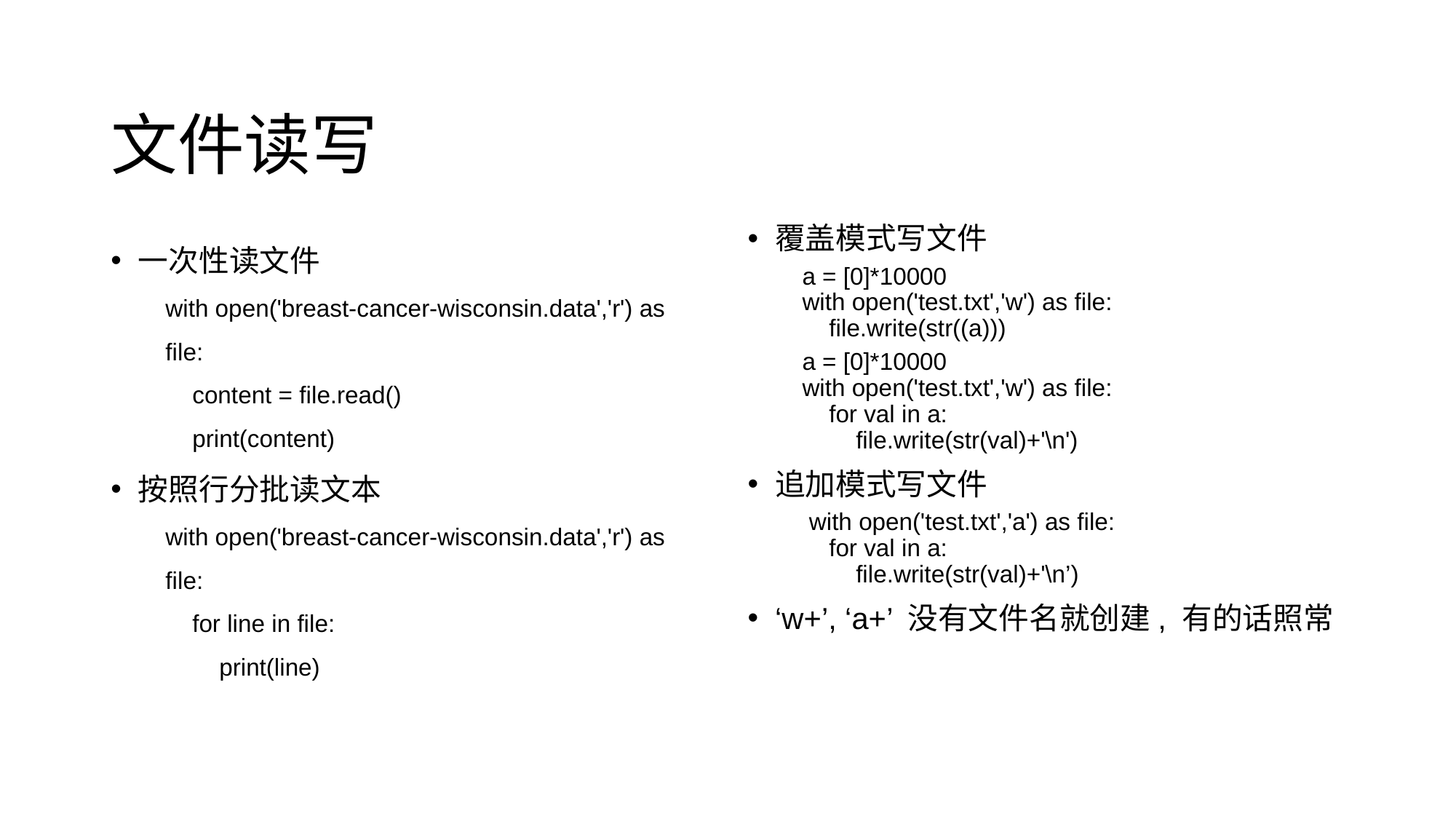

# 文件读写
一次性读文件
with open('breast-cancer-wisconsin.data','r') as file:
    content = file.read()
    print(content)
按照行分批读文本
with open('breast-cancer-wisconsin.data','r') as file:
    for line in file:
        print(line)
覆盖模式写文件
a = [0]*10000
with open('test.txt','w') as file:
    file.write(str((a)))
a = [0]*10000
with open('test.txt','w') as file:
    for val in a:
        file.write(str(val)+'\n')
追加模式写文件
 with open('test.txt','a') as file:
    for val in a:
        file.write(str(val)+'\n’)
‘w+’, ‘a+’ 没有文件名就创建, 有的话照常